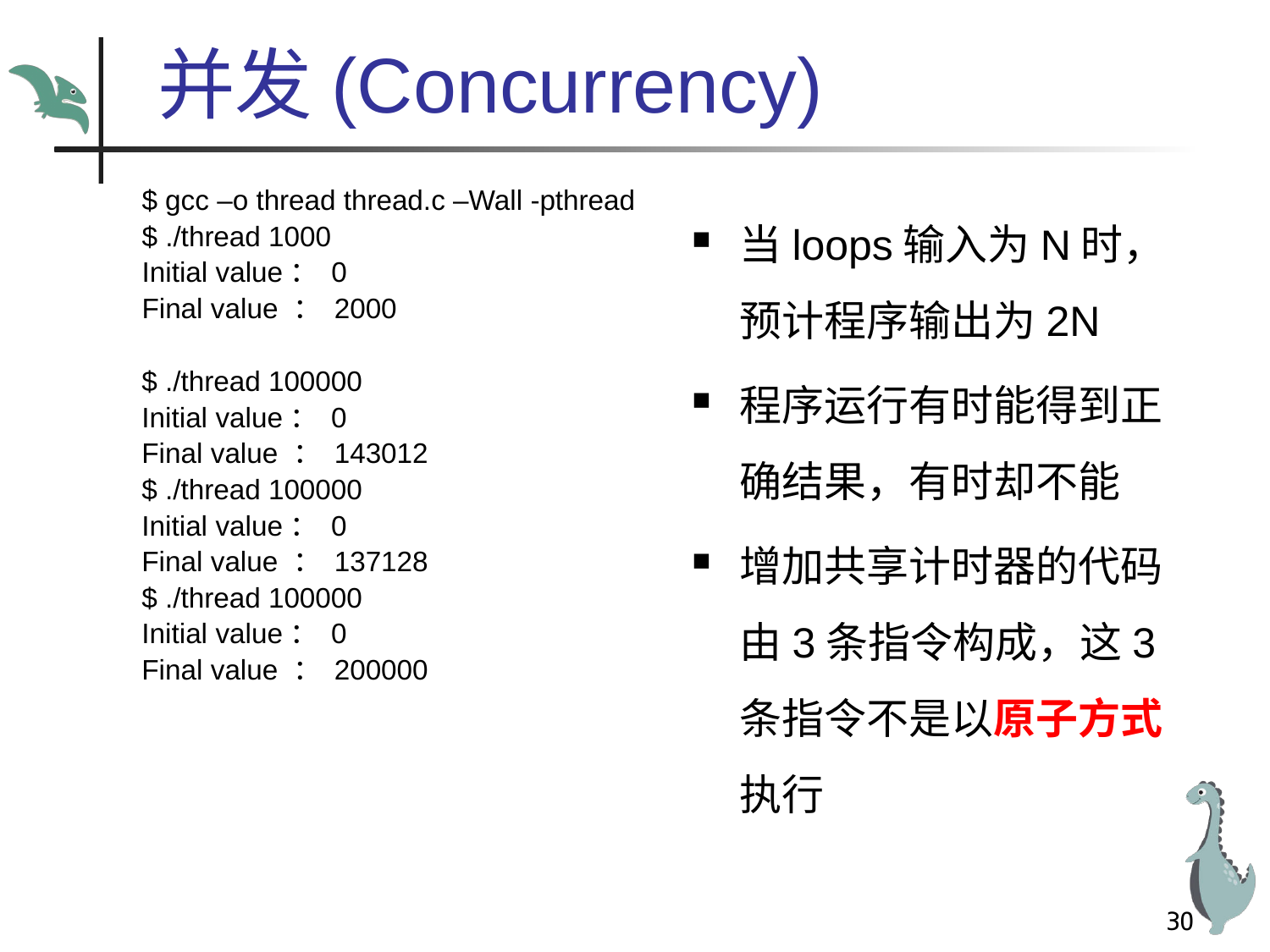

# 并发(Concurrency)
$ gcc –o thread thread.c –Wall -pthread
$ ./thread 1000
Initial value： 0
Final value ： 2000
当loops输入为N时，预计程序输出为2N
程序运行有时能得到正确结果，有时却不能
增加共享计时器的代码由3条指令构成，这3条指令不是以原子方式执行
$ ./thread 100000
Initial value： 0
Final value ： 143012
$ ./thread 100000
Initial value： 0
Final value ： 137128
$ ./thread 100000
Initial value： 0
Final value ： 200000

30